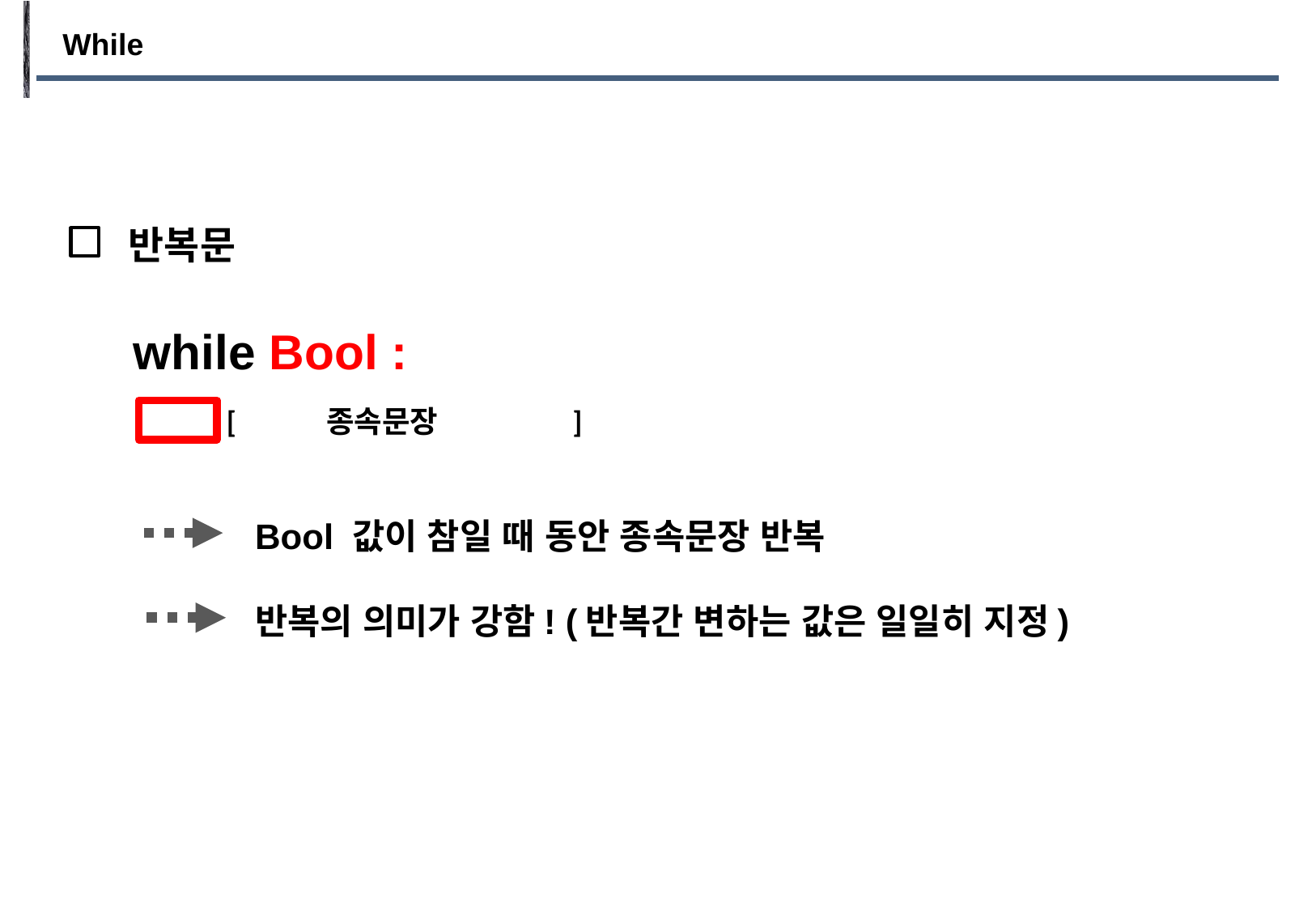

While

반복문

while Bool :
[            종속문장               ]

Bool 값이 참일 때 동안 종속문장 반복

반복의 의미가 강함! (반복간 변하는 값은 일일히 지정)